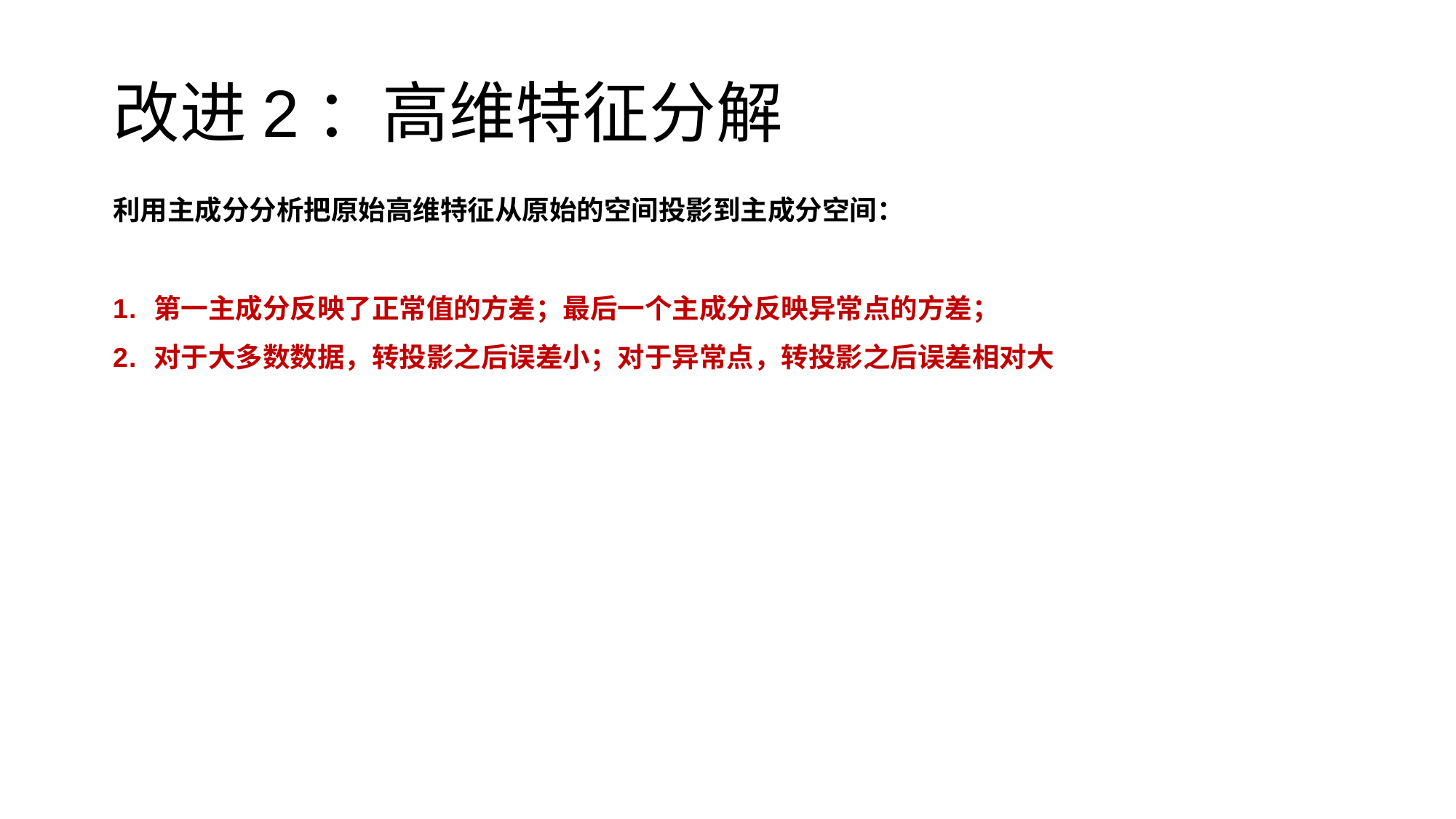

# 改进2：高维特征分解
利用主成分分析把原始高维特征从原始的空间投影到主成分空间：

第一主成分反映了正常值的方差；最后一个主成分反映异常点的方差；
对于大多数数据，转投影之后误差小；对于异常点，转投影之后误差相对大